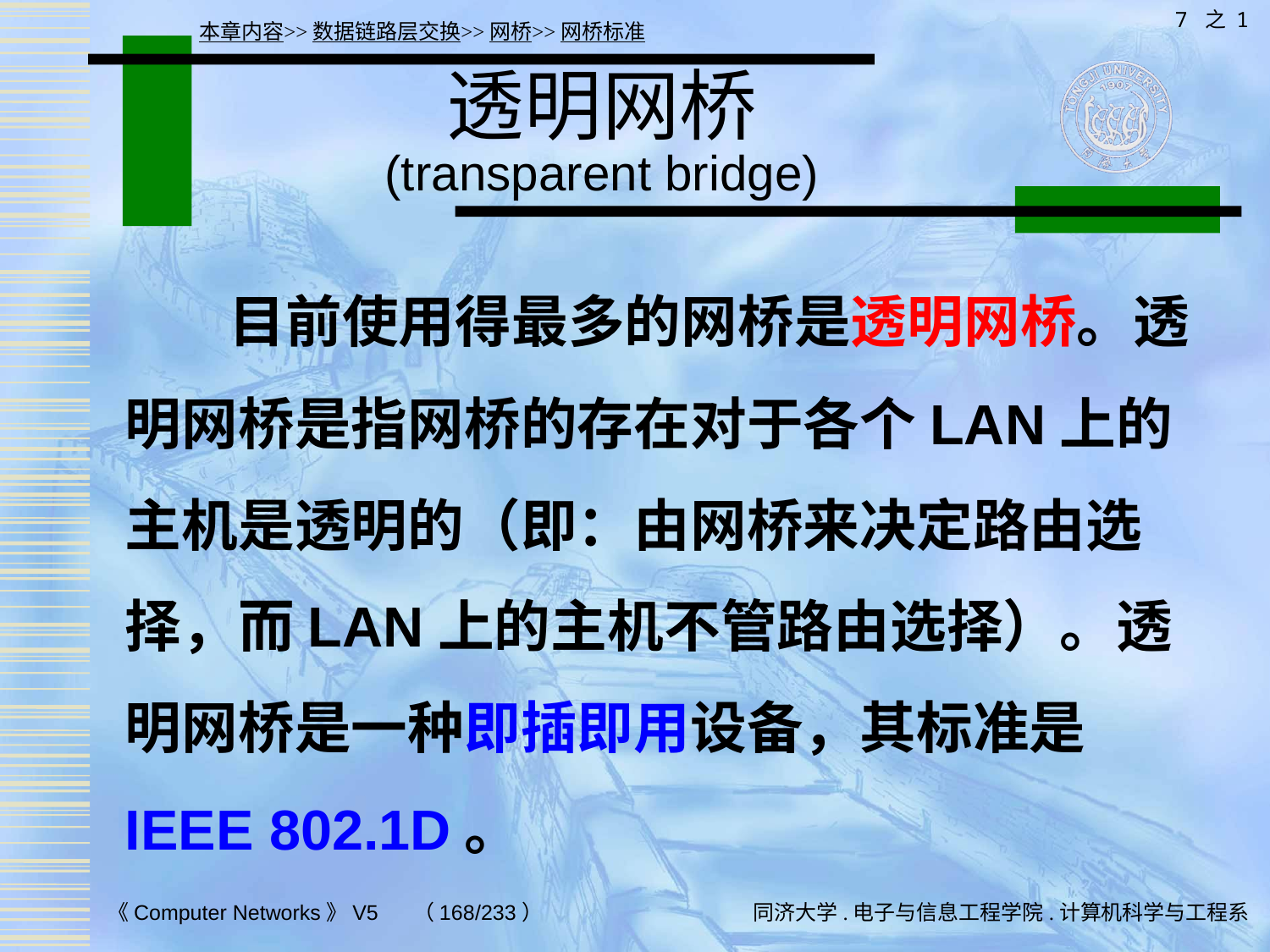

7 之 1
本章内容>>数据链路层交换>>网桥>>网桥标准
# 透明网桥 (transparent bridge)
       目前使用得最多的网桥是透明网桥。透明网桥是指网桥的存在对于各个LAN上的主机是透明的（即：由网桥来决定路由选择，而LAN上的主机不管路由选择）。透明网桥是一种即插即用设备，其标准是 IEEE 802.1D。